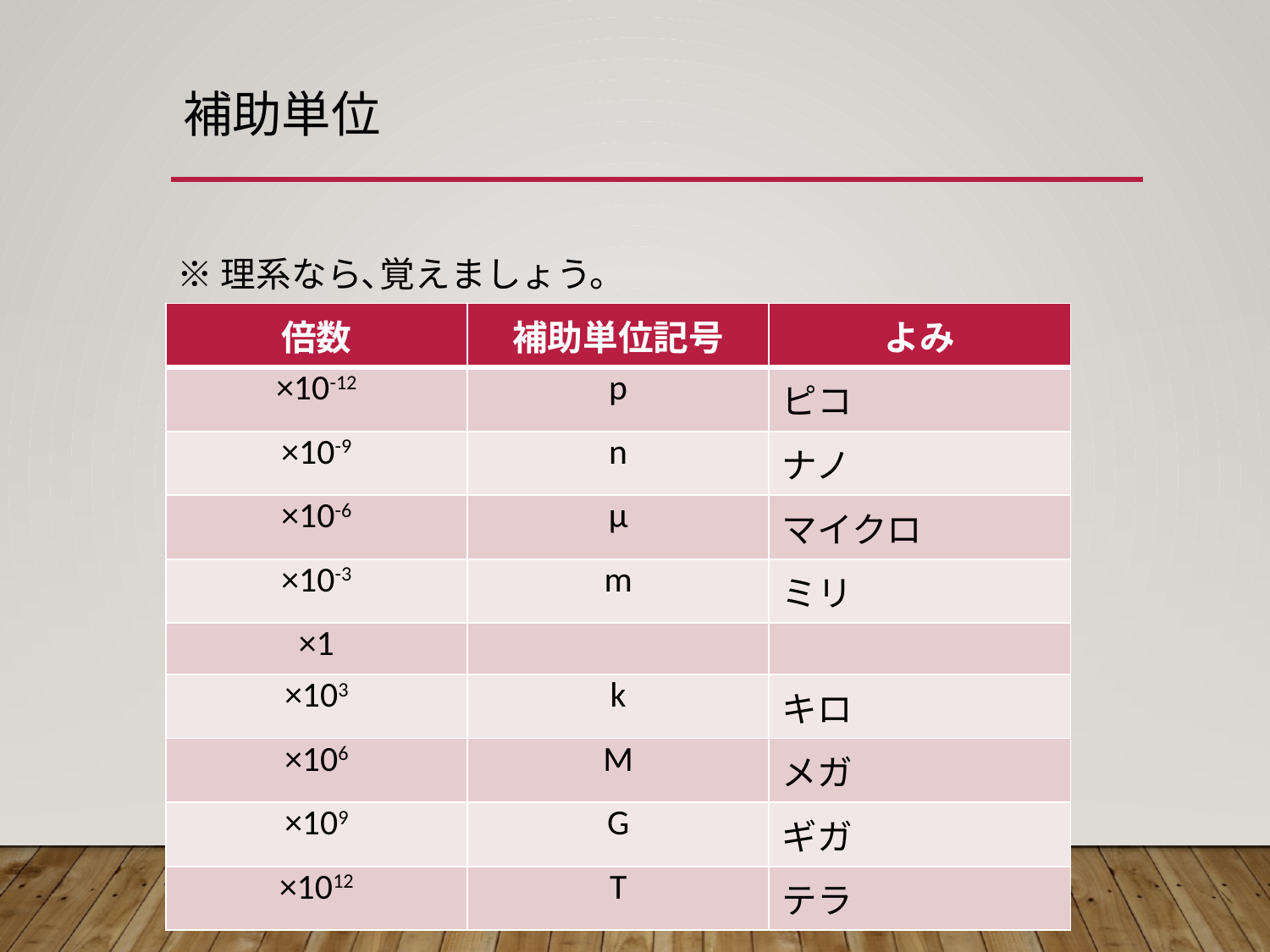

# 補助単位
※理系なら､覚えましょう。
| 倍数 | 補助単位記号 | よみ |
| --- | --- | --- |
| ×10-12 | p | ピコ |
| ×10-9 | n | ナノ |
| ×10-6 | µ | マイクロ |
| ×10-3 | m | ミリ |
| ×1 |  |  |
| ×103 | k | キロ |
| ×106 | M | メガ |
| ×109 | G | ギガ |
| ×1012 | T | テラ |